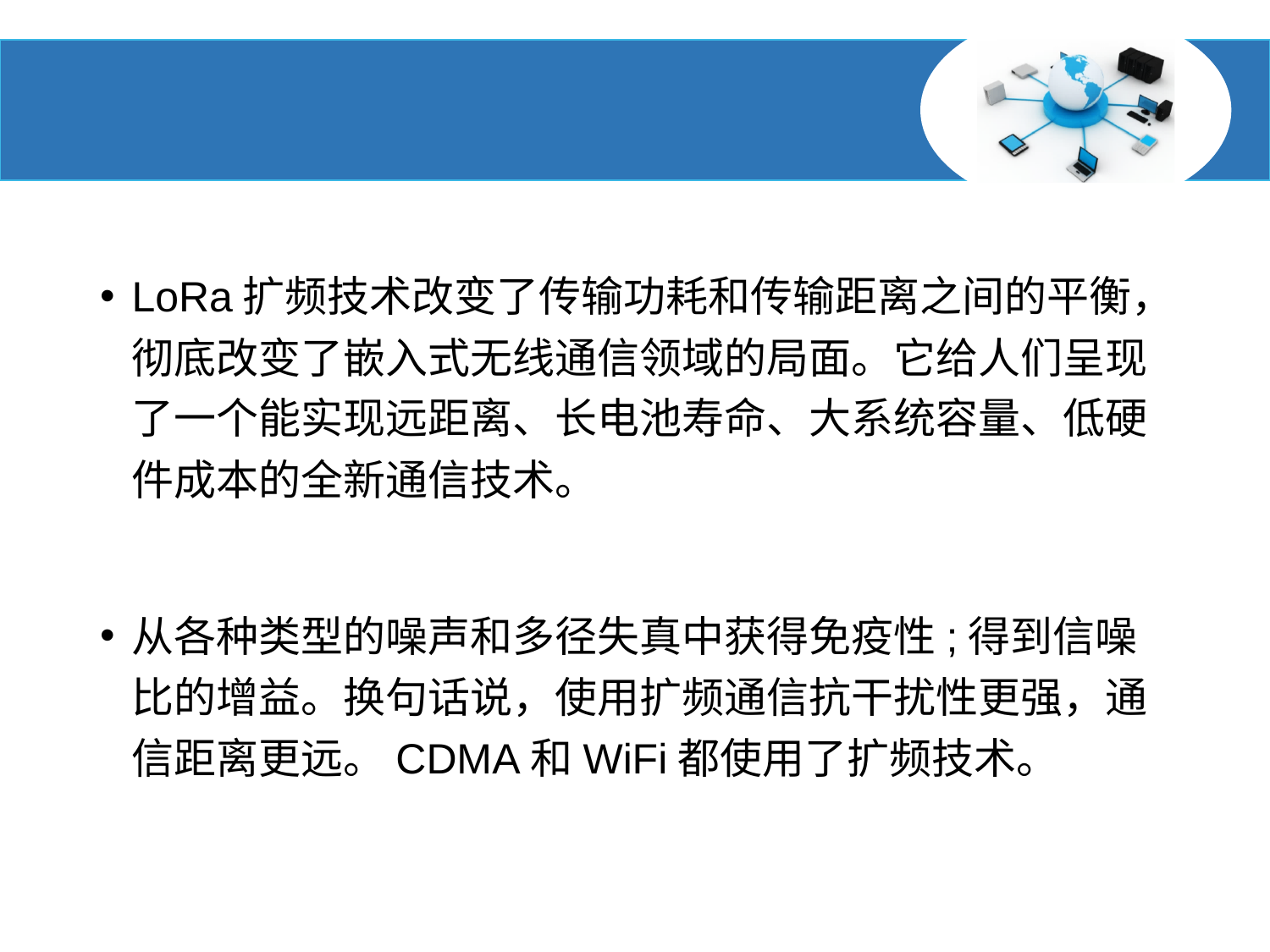

#

LoRa扩频技术改变了传输功耗和传输距离之间的平衡，彻底改变了嵌入式无线通信领域的局面。它给人们呈现了一个能实现远距离、长电池寿命、大系统容量、低硬件成本的全新通信技术。

从各种类型的噪声和多径失真中获得免疫性;得到信噪比的增益。换句话说，使用扩频通信抗干扰性更强，通信距离更远。CDMA和WiFi都使用了扩频技术。